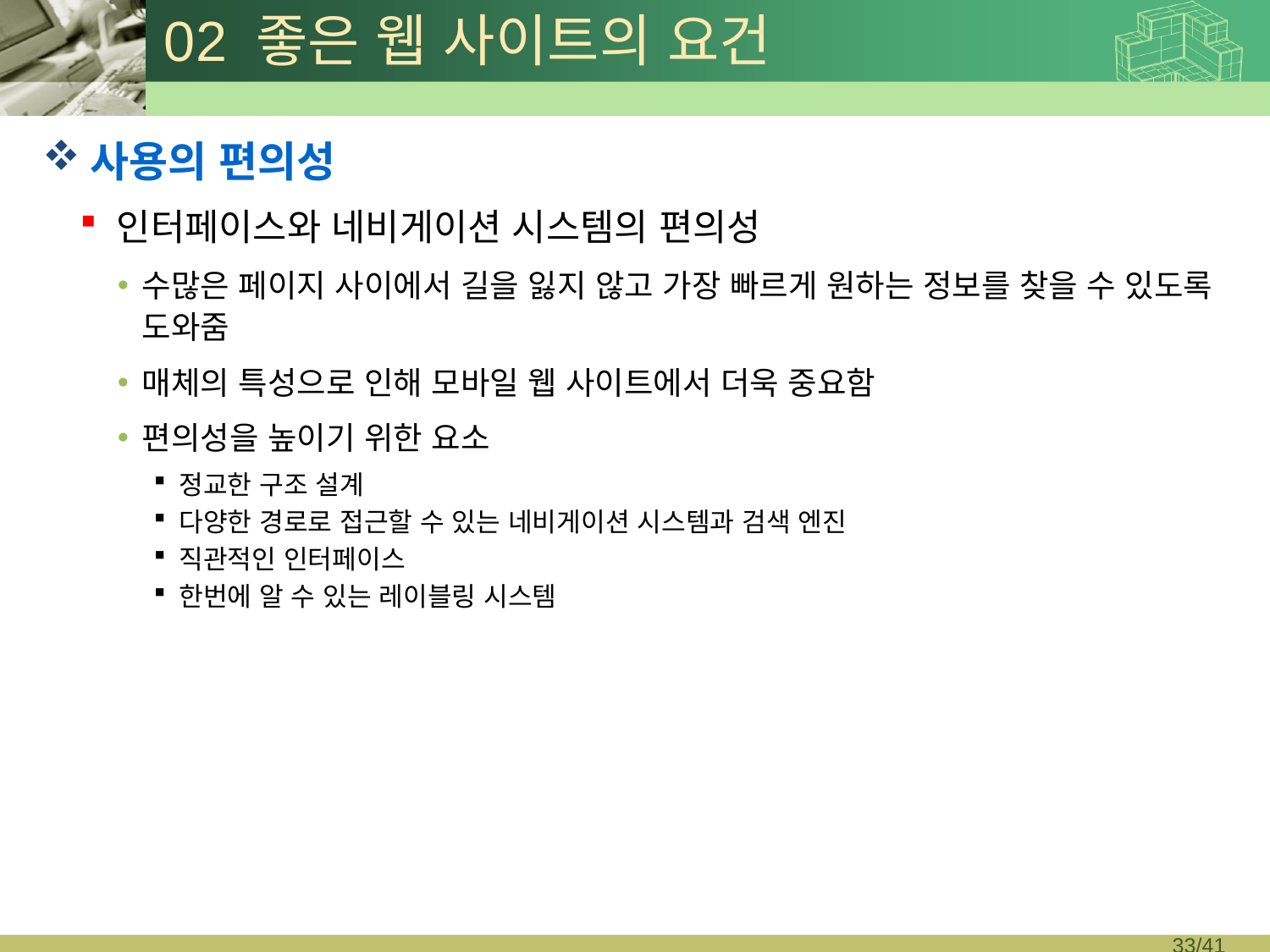

# 02 좋은 웹 사이트의 요건
사용의 편의성
인터페이스와 네비게이션 시스템의 편의성
수많은 페이지 사이에서 길을 잃지 않고 가장 빠르게 원하는 정보를 찾을 수 있도록 도와줌
매체의 특성으로 인해 모바일 웹 사이트에서 더욱 중요함
편의성을 높이기 위한 요소
정교한 구조 설계
다양한 경로로 접근할 수 있는 네비게이션 시스템과 검색 엔진
직관적인 인터페이스
한번에 알 수 있는 레이블링 시스템